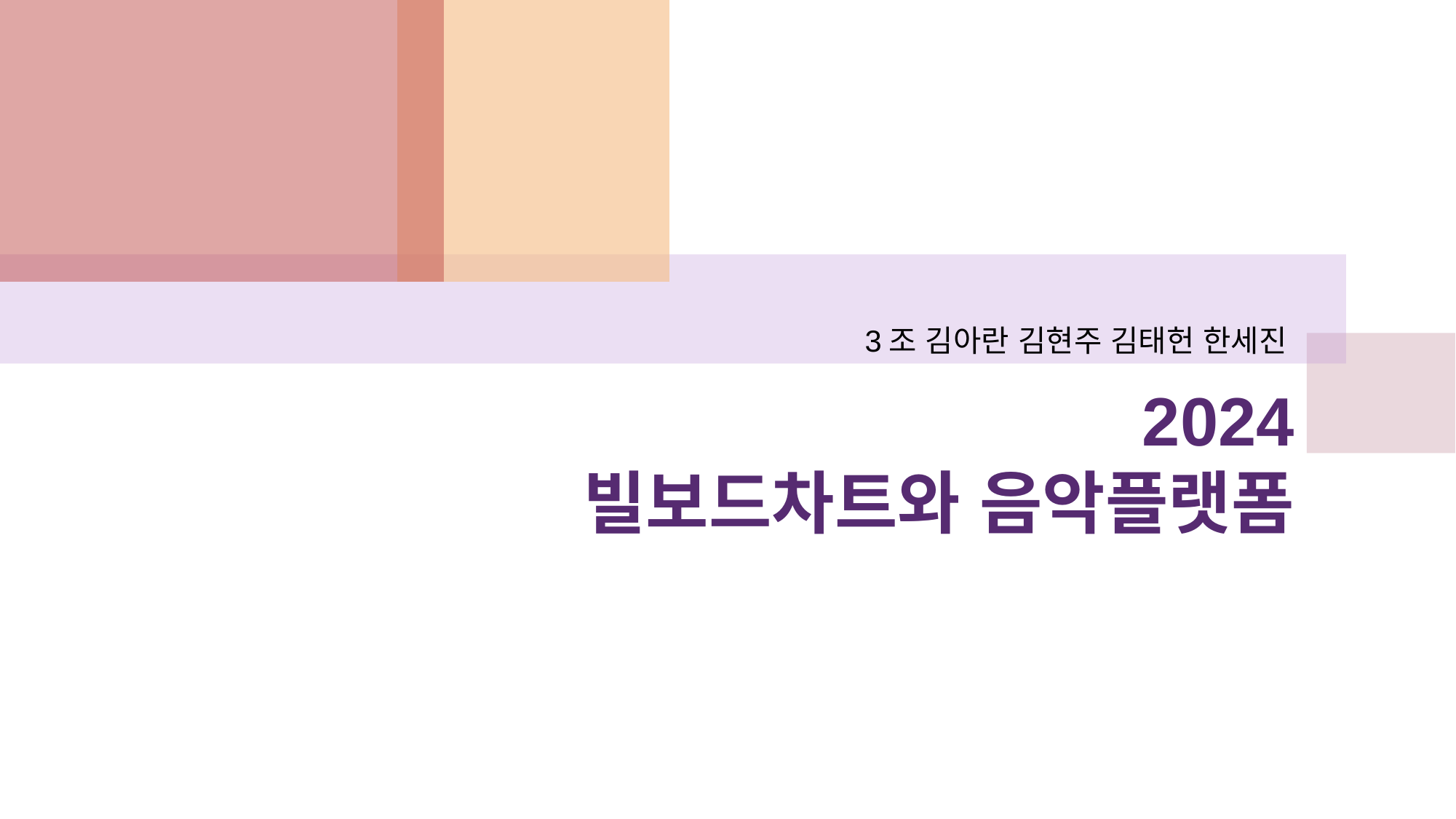

3조 김아란 김현주 김태헌 한세진
# 2024 빌보드차트와 음악플랫폼